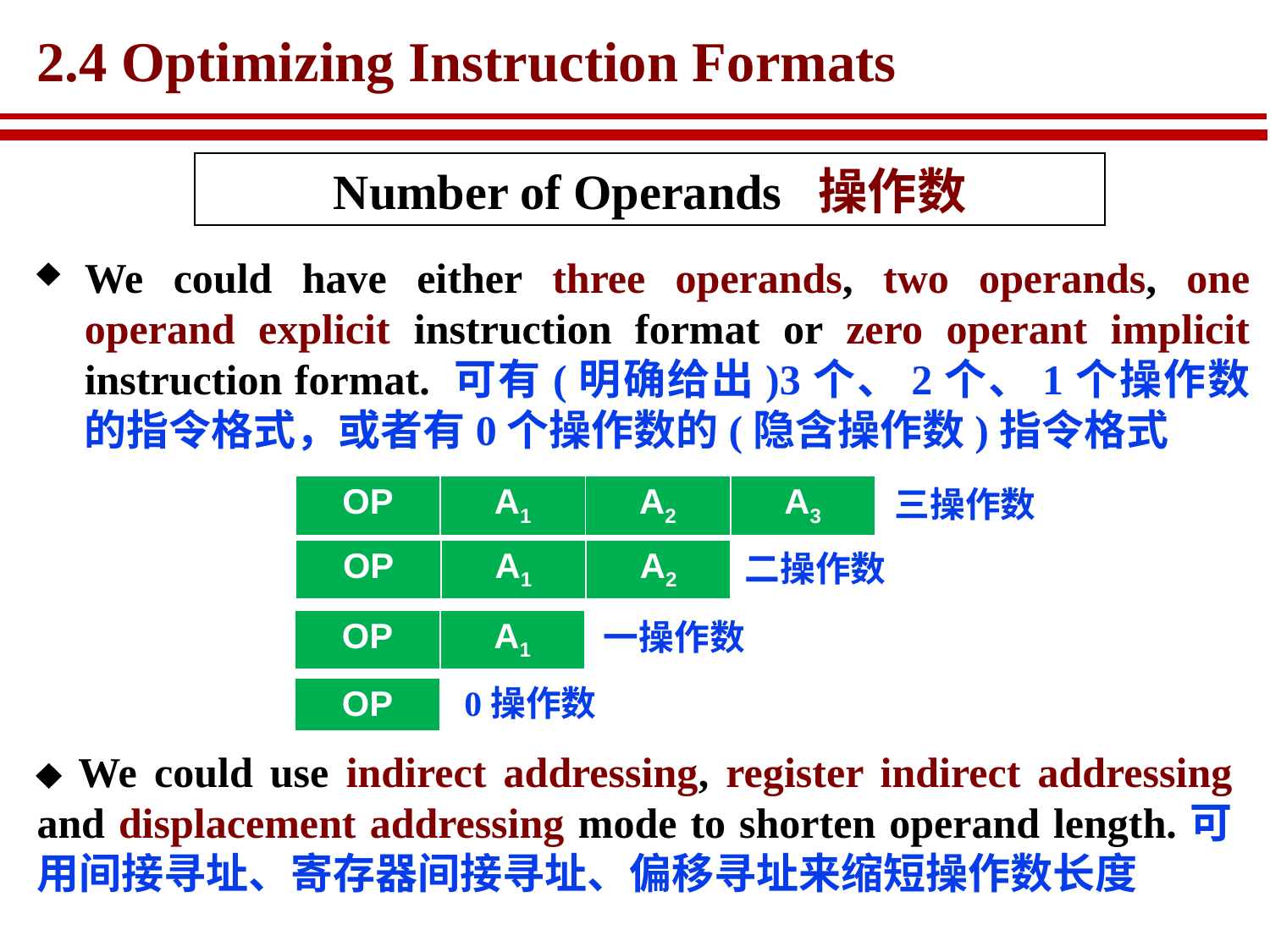

# 2.4 Optimizing Instruction Formats
Number of Operands  操作数
We could have either three operands, two operands, one operand explicit instruction format or zero operant implicit instruction format. 可有(明确给出)3个、2个、1个操作数的指令格式，或者有0个操作数的(隐含操作数)指令格式
三操作数
| OP | A1 | A2 | A3 |
| --- | --- | --- | --- |
| OP | A1 | A2 |
| --- | --- | --- |
二操作数
一操作数
| OP | A1 |
| --- | --- |
0操作数
| OP |
| --- |
♦ We could use indirect addressing, register indirect addressing and displacement addressing mode to shorten operand length.可用间接寻址、寄存器间接寻址、偏移寻址来缩短操作数长度